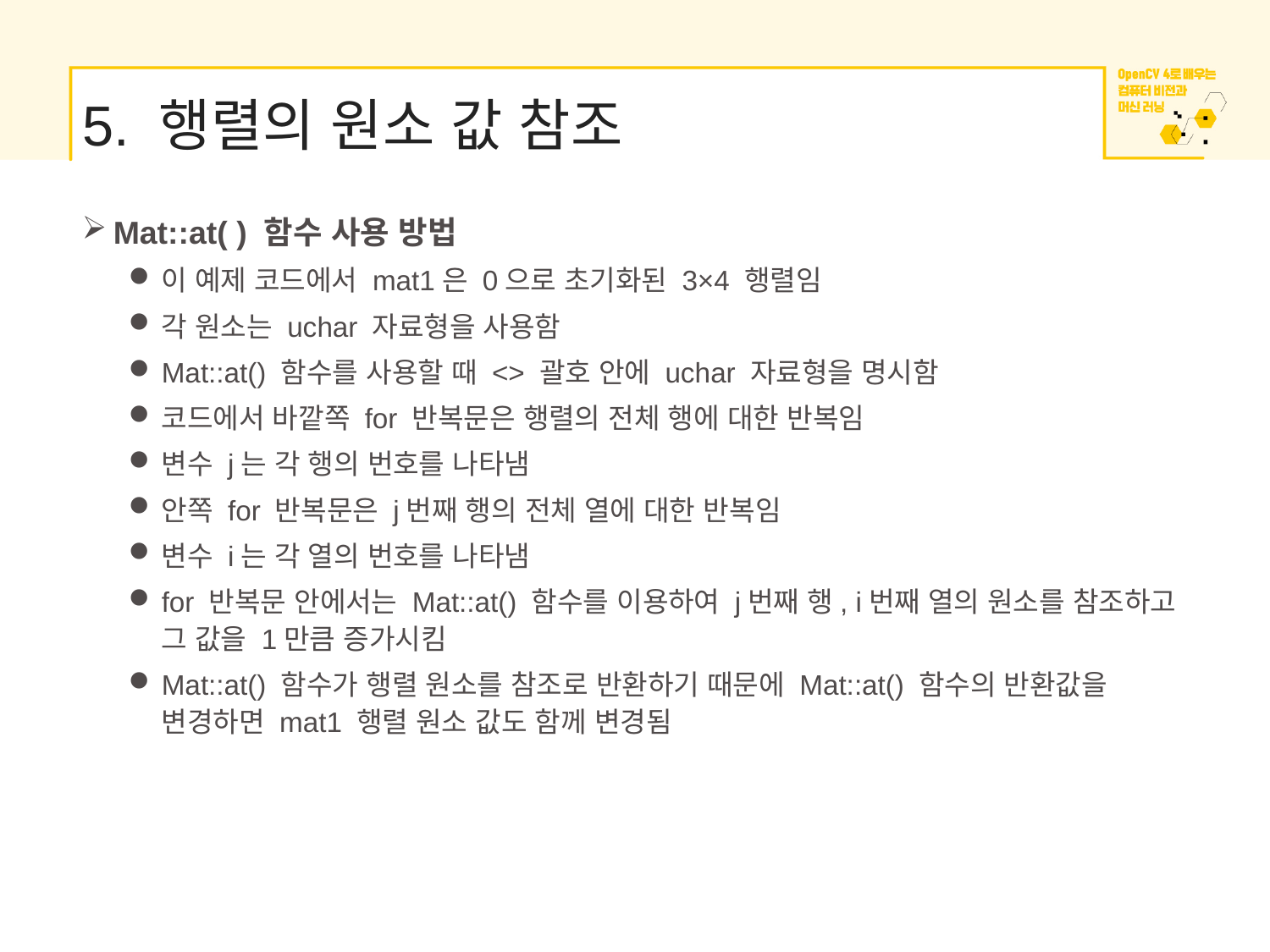

# 5. 행렬의 원소 값 참조
Mat::at( ) 함수 사용 방법
이 예제 코드에서 mat1은 0으로 초기화된 3×4 행렬임
각 원소는 uchar 자료형을 사용함
Mat::at() 함수를 사용할 때 <> 괄호 안에 uchar 자료형을 명시함
코드에서 바깥쪽 for 반복문은 행렬의 전체 행에 대한 반복임
변수 j는 각 행의 번호를 나타냄
안쪽 for 반복문은 j번째 행의 전체 열에 대한 반복임
변수 i는 각 열의 번호를 나타냄
for 반복문 안에서는 Mat::at() 함수를 이용하여 j번째 행, i번째 열의 원소를 참조하고 그 값을 1만큼 증가시킴
Mat::at() 함수가 행렬 원소를 참조로 반환하기 때문에 Mat::at() 함수의 반환값을 변경하면 mat1 행렬 원소 값도 함께 변경됨